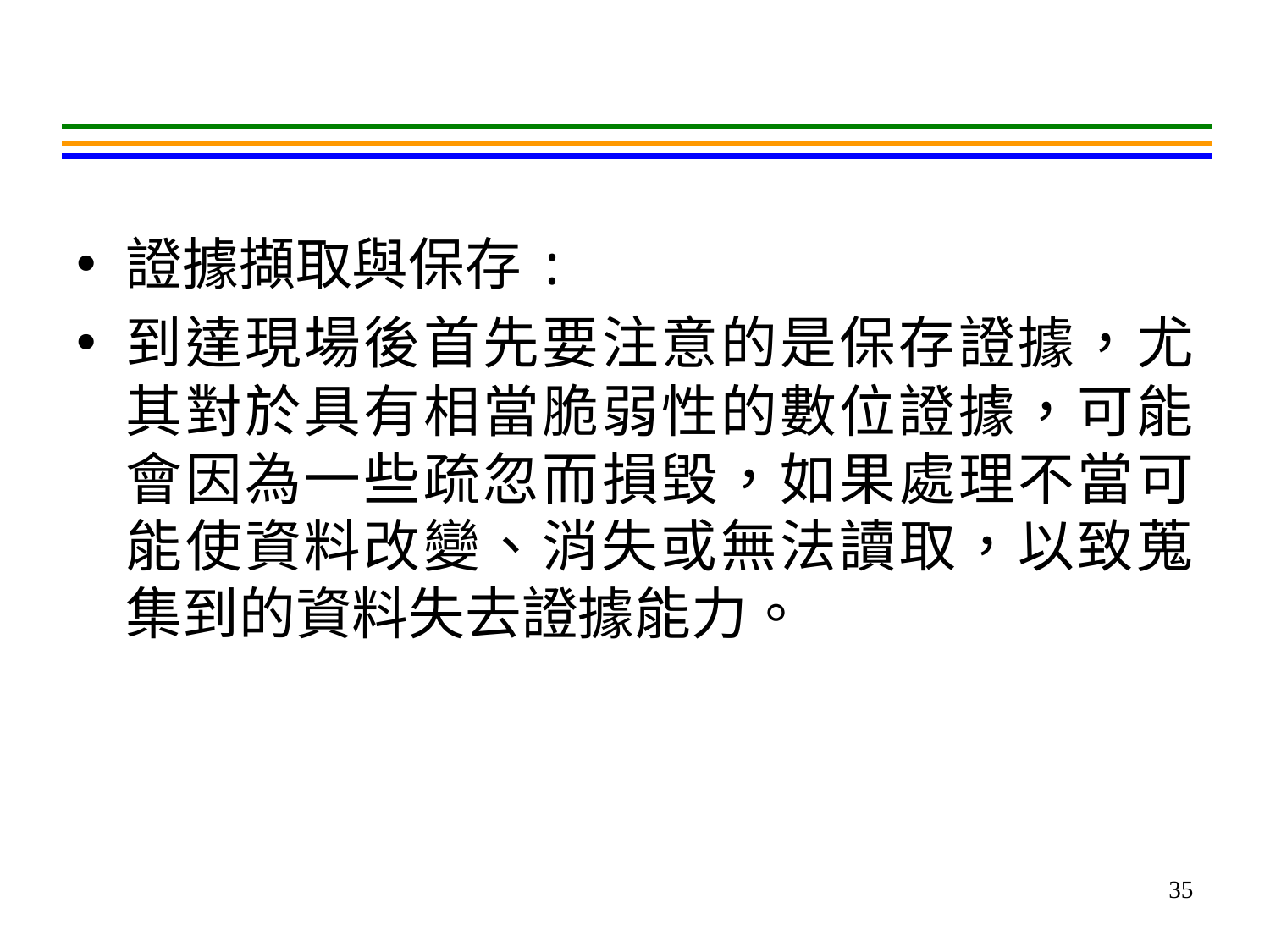

#
證據擷取與保存:
到達現場後首先要注意的是保存證據，尤其對於具有相當脆弱性的數位證據，可能會因為一些疏忽而損毀，如果處理不當可能使資料改變、消失或無法讀取，以致蒐集到的資料失去證據能力。
35